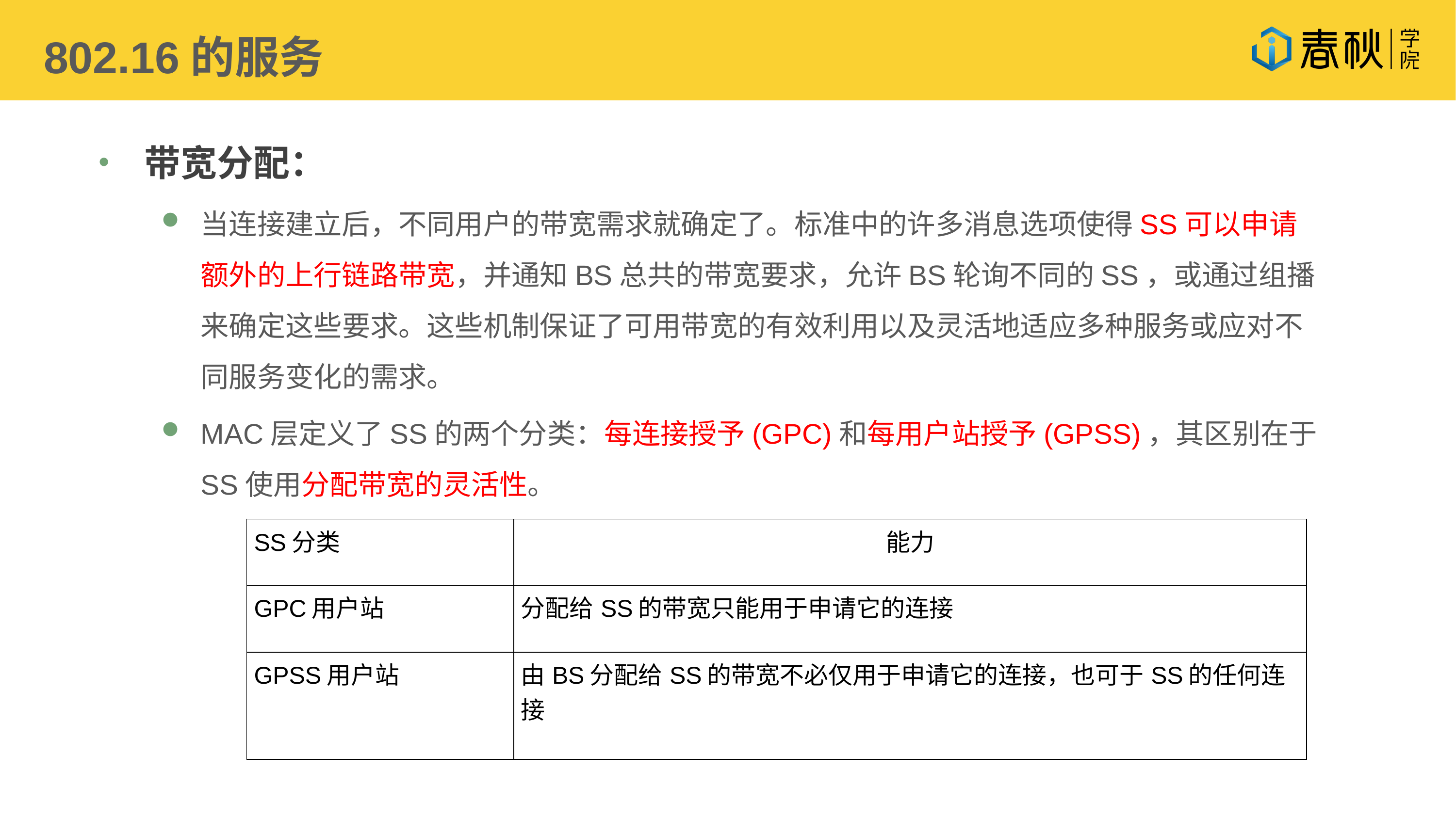

802.16的服务
带宽分配：
当连接建立后，不同用户的带宽需求就确定了。标准中的许多消息选项使得SS可以申请额外的上行链路带宽，并通知BS总共的带宽要求，允许BS轮询不同的SS，或通过组播来确定这些要求。这些机制保证了可用带宽的有效利用以及灵活地适应多种服务或应对不同服务变化的需求。
MAC层定义了SS的两个分类：每连接授予(GPC)和每用户站授予(GPSS)，其区别在于SS使用分配带宽的灵活性。

| SS分类 | 能力 |
| --- | --- |
| GPC用户站 | 分配给SS的带宽只能用于申请它的连接 |
| GPSS用户站 | 由BS分配给SS的带宽不必仅用于申请它的连接，也可于SS的任何连接 |